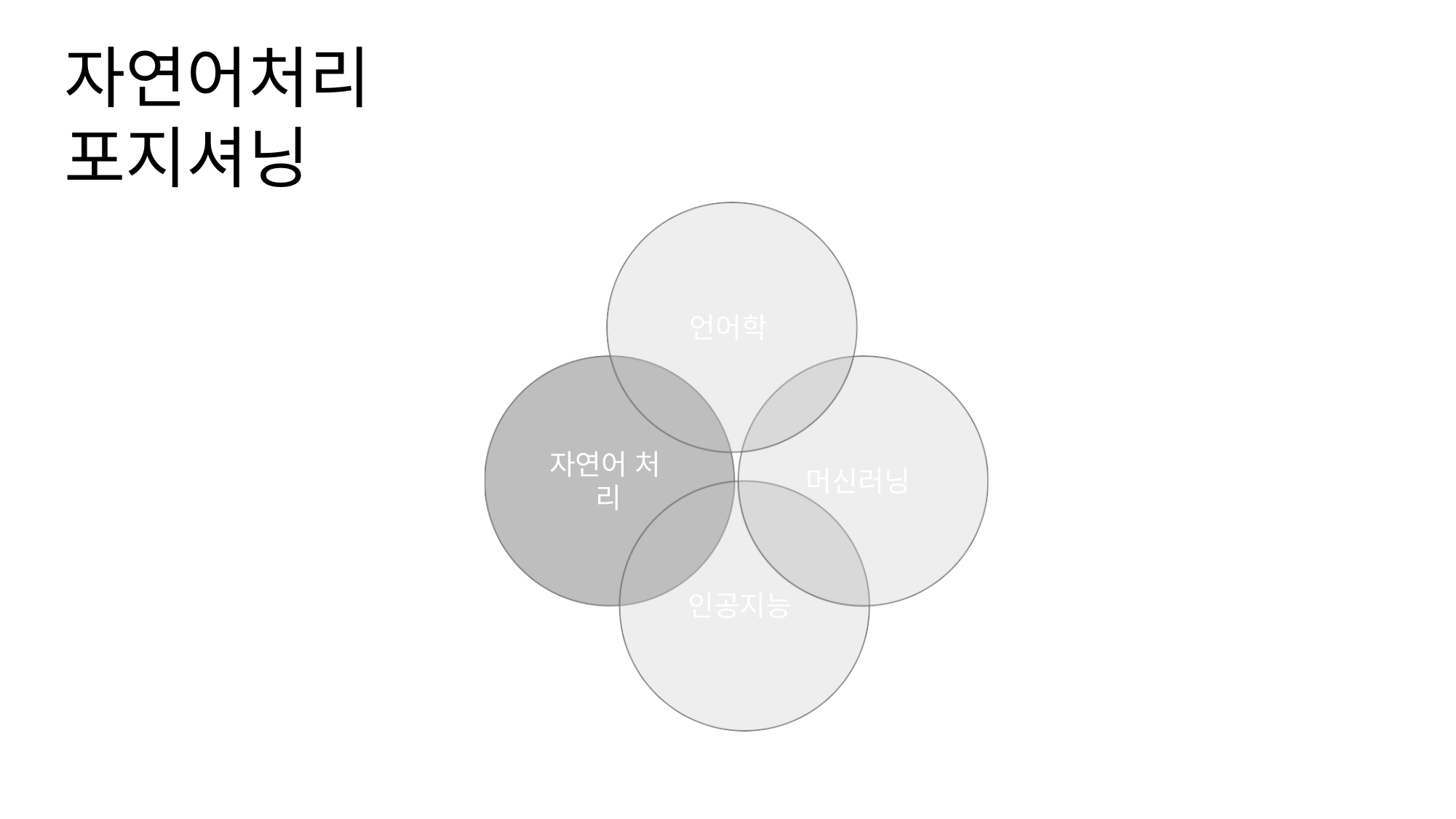

# 자연어처리 포지셔닝

언어학
자연어 처  리
머신러닝
인공지능